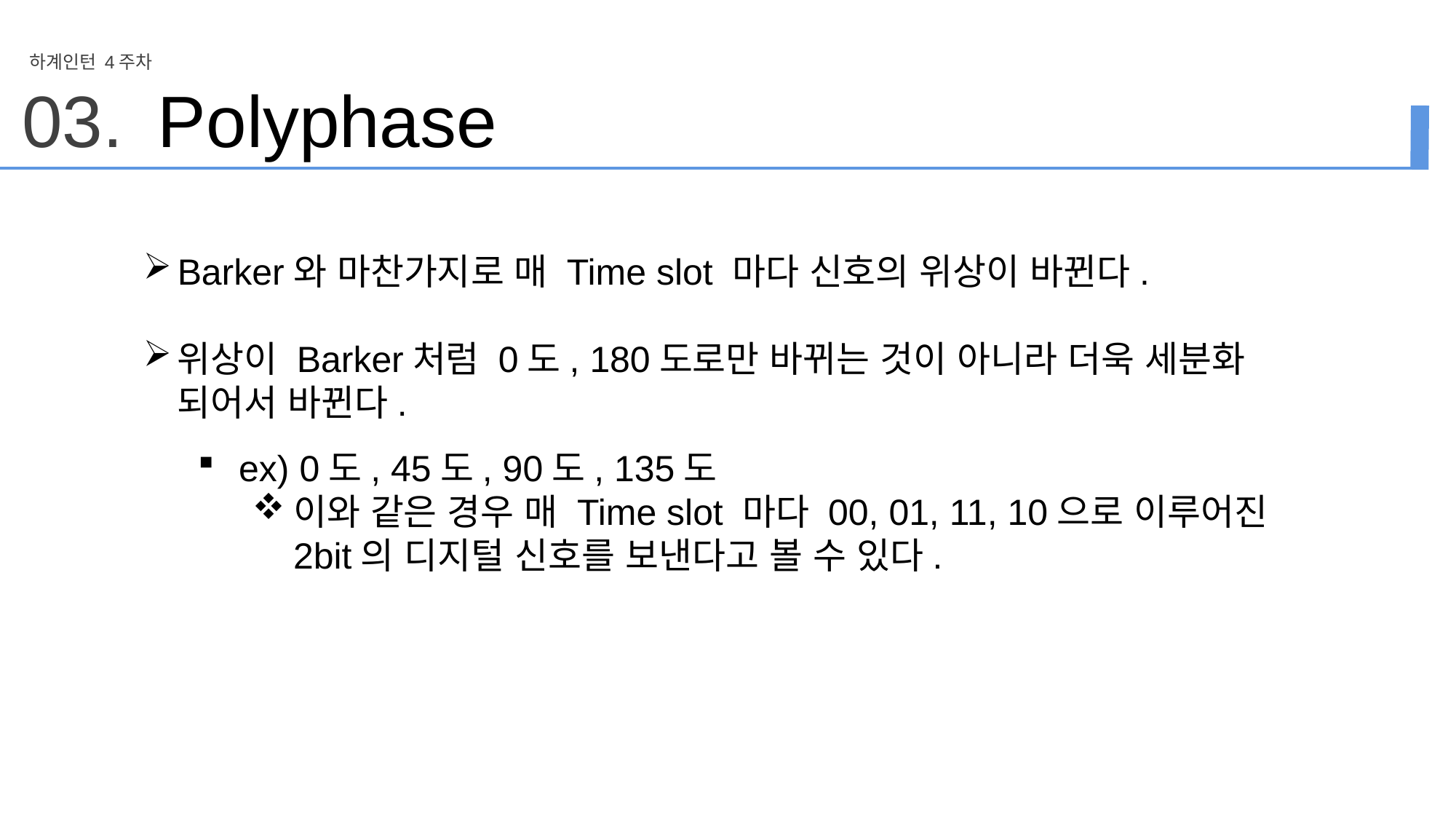

하계인턴 4주차
03.
Polyphase
Barker와 마찬가지로 매 Time slot 마다 신호의 위상이 바뀐다.

위상이 Barker처럼 0도, 180도로만 바뀌는 것이 아니라 더욱 세분화 되어서 바뀐다.
ex) 0도, 45도, 90도, 135도
이와 같은 경우 매 Time slot 마다 00, 01, 11, 10으로 이루어진 2bit의 디지털 신호를 보낸다고 볼 수 있다.